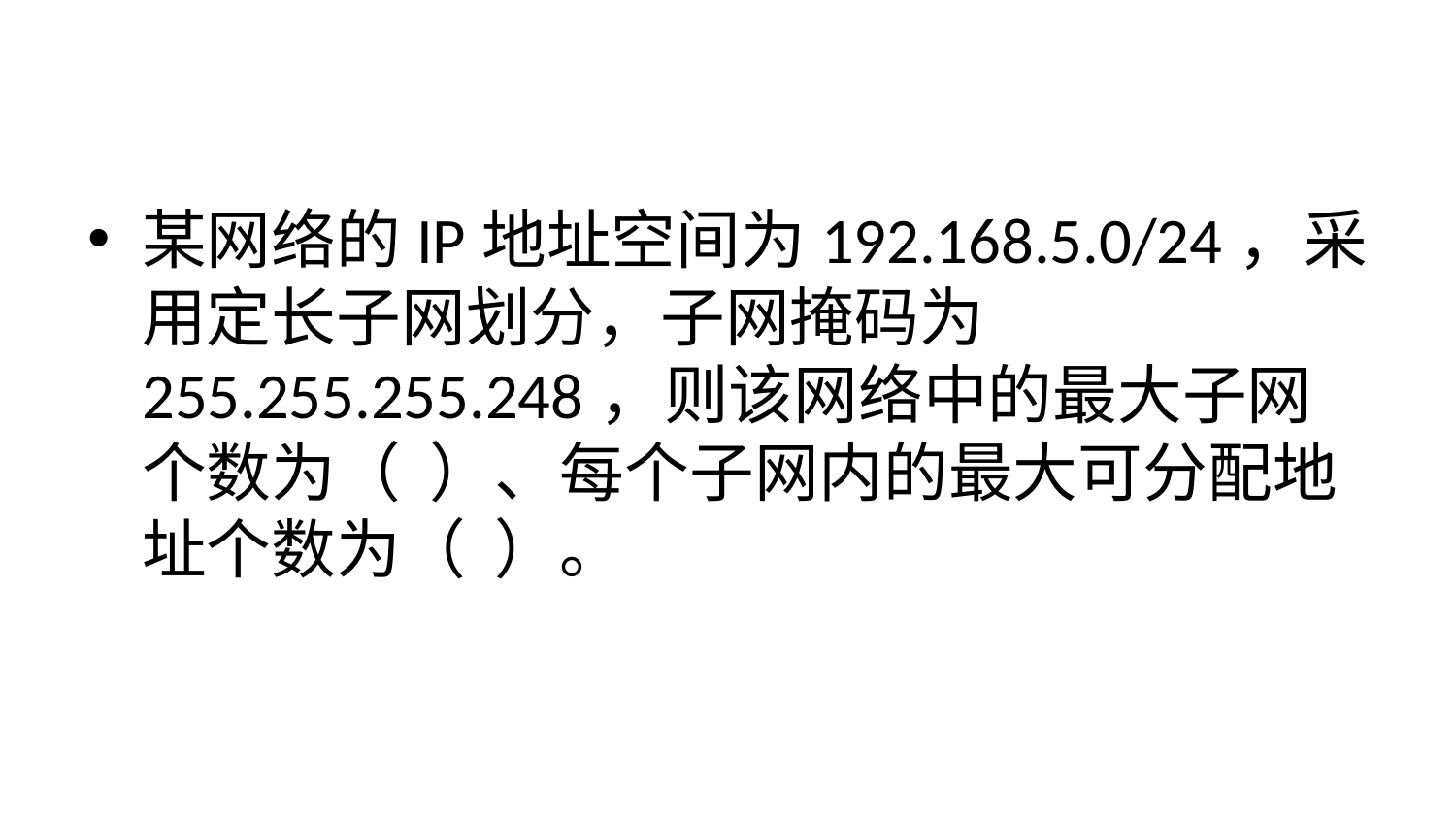

#
某网络的IP地址空间为192.168.5.0/24，采用定长子网划分，子网掩码为255.255.255.248，则该网络中的最大子网个数为（  ）、每个子网内的最大可分配地址个数为（  ）。